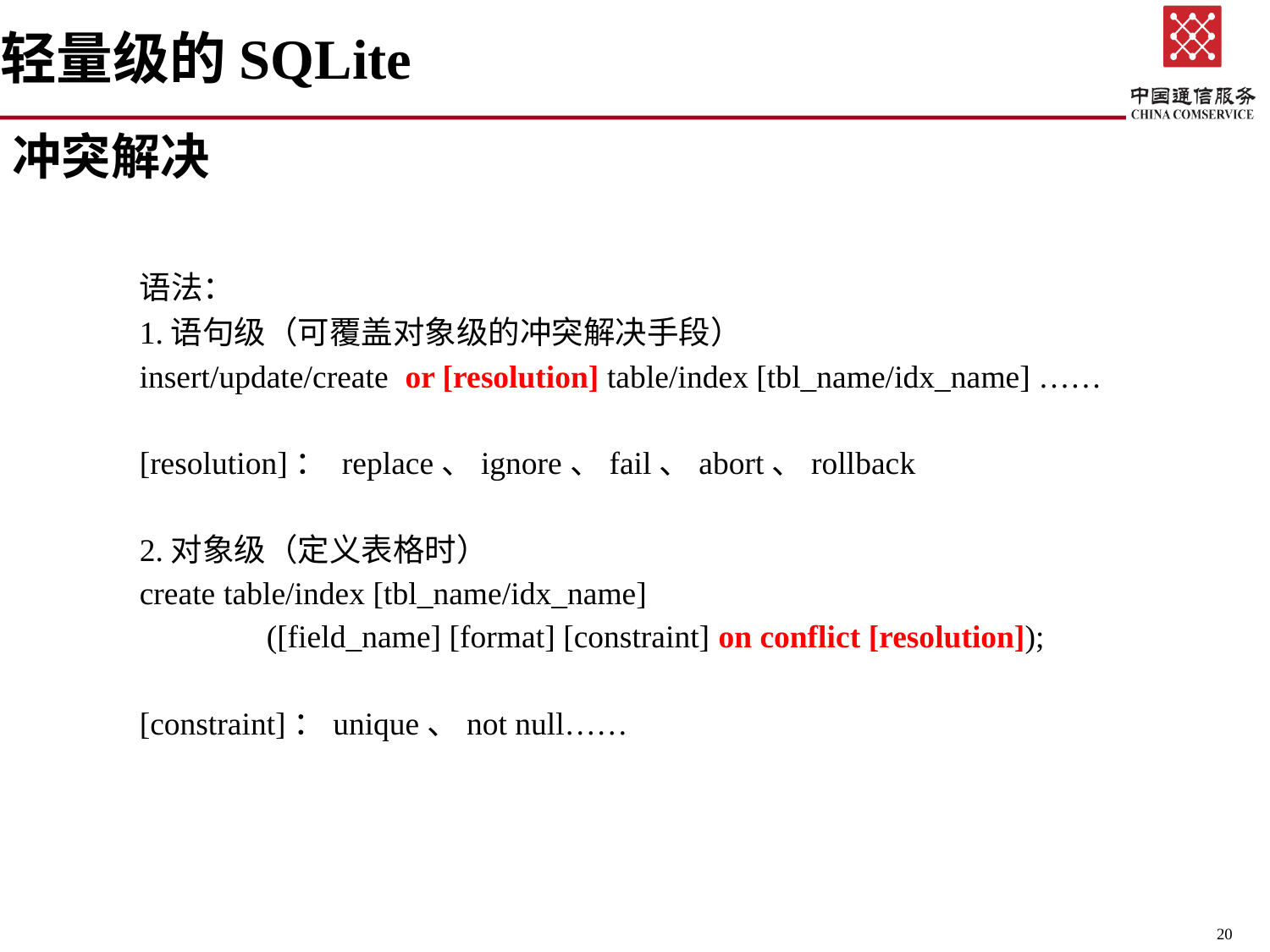

轻量级的SQLite
冲突解决

	语法：
	1.语句级（可覆盖对象级的冲突解决手段）
	insert/update/create  or [resolution] table/index [tbl_name/idx_name] ……

	[resolution]： replace、ignore、fail、abort、rollback

	2.对象级（定义表格时）
	create table/index [tbl_name/idx_name]
		([field_name] [format] [constraint] on conflict [resolution]);

	[constraint]：unique、not null……